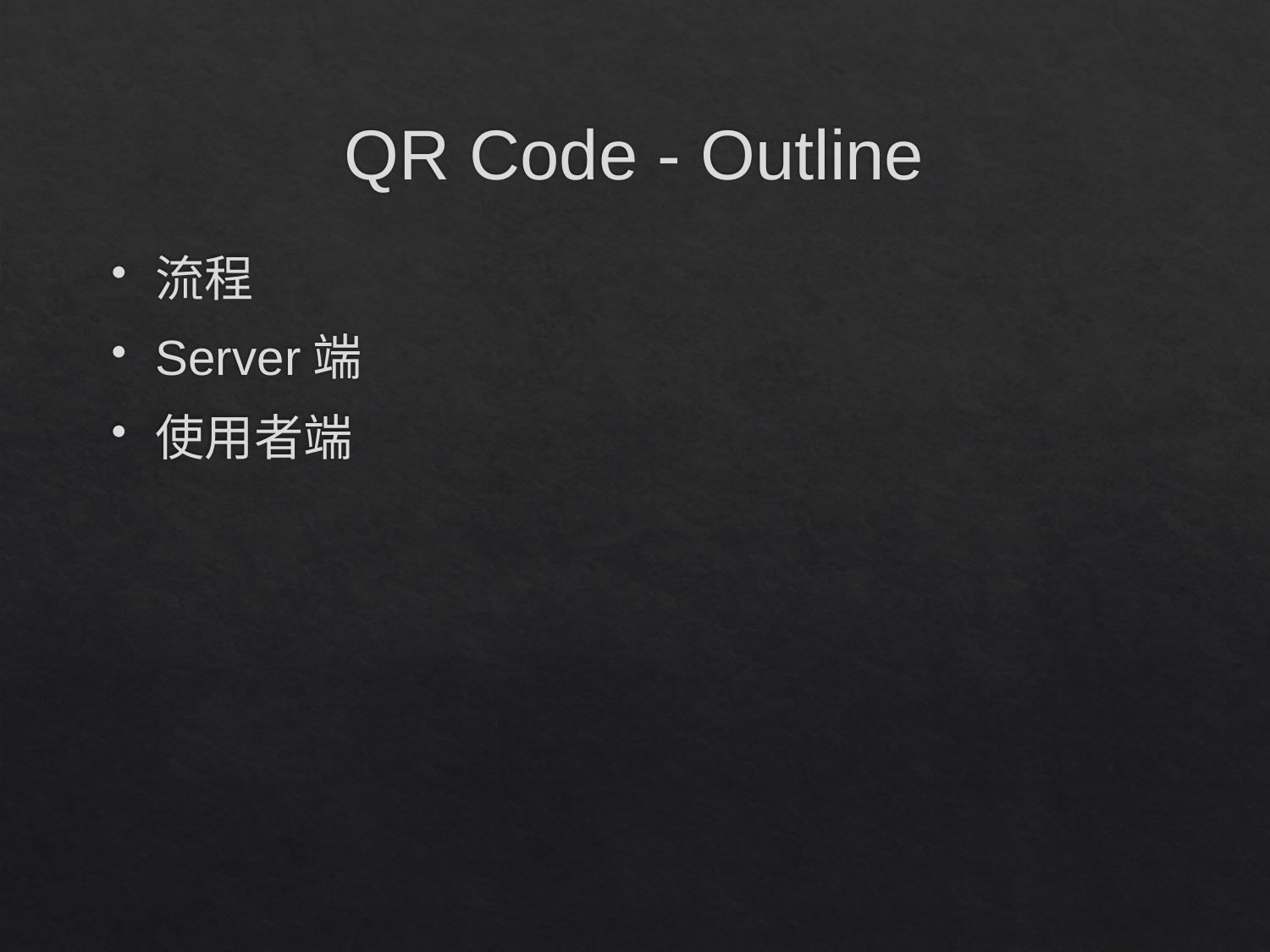

# QR Code - Outline
流程
Server端
使用者端